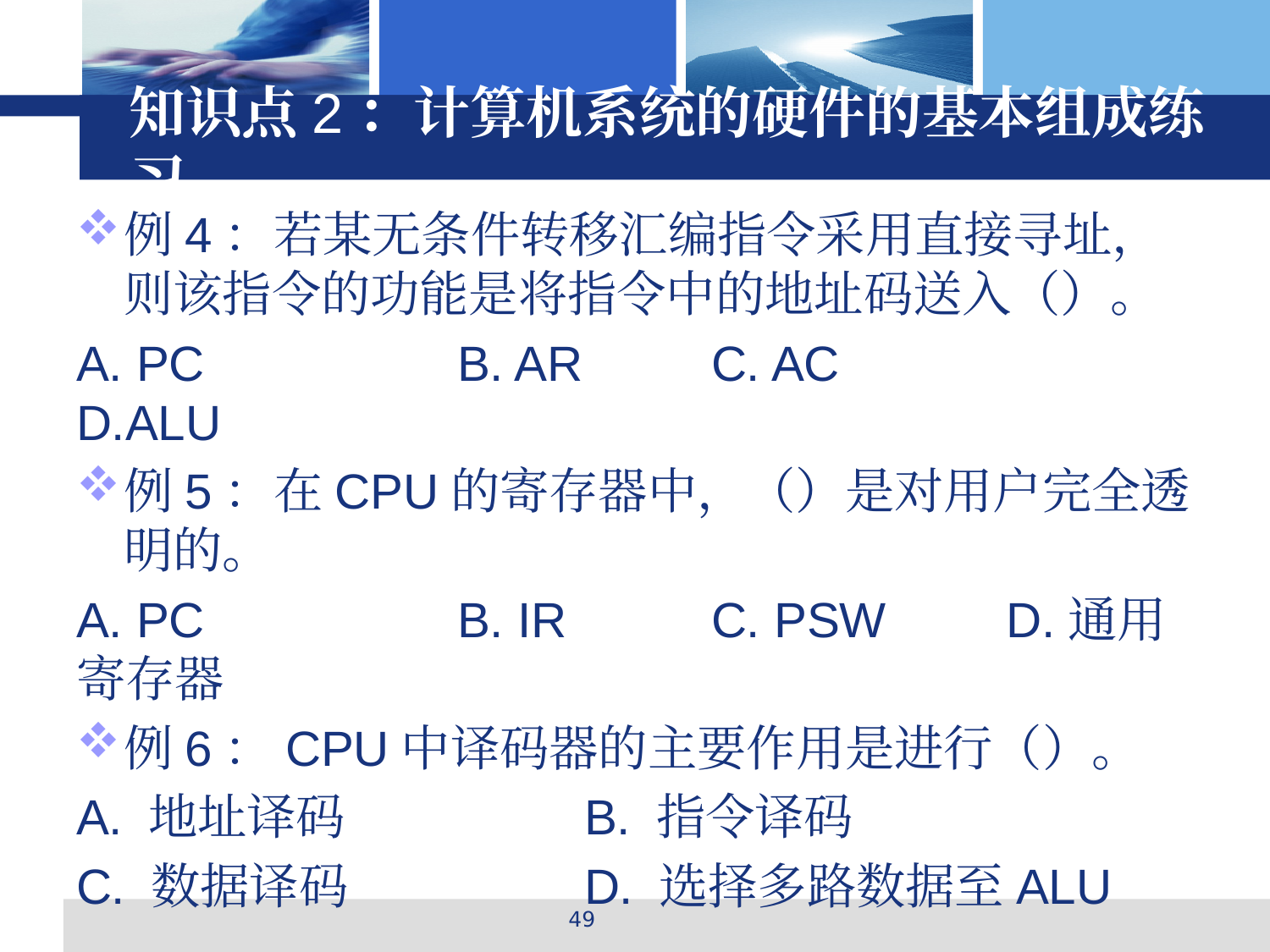

# 知识点2：计算机系统的硬件的基本组成练习
例4：若某无条件转移汇编指令采用直接寻址，则该指令的功能是将指令中的地址码送入（）。
A. PC 		B. AR		C. AC		D.ALU
例5：在CPU的寄存器中，（）是对用户完全透明的。
A. PC		B. IR		C. PSW	   D.通用寄存器
例6：CPU中译码器的主要作用是进行（）。
A. 地址译码		B. 指令译码
C. 数据译码		D. 选择多路数据至ALU
49